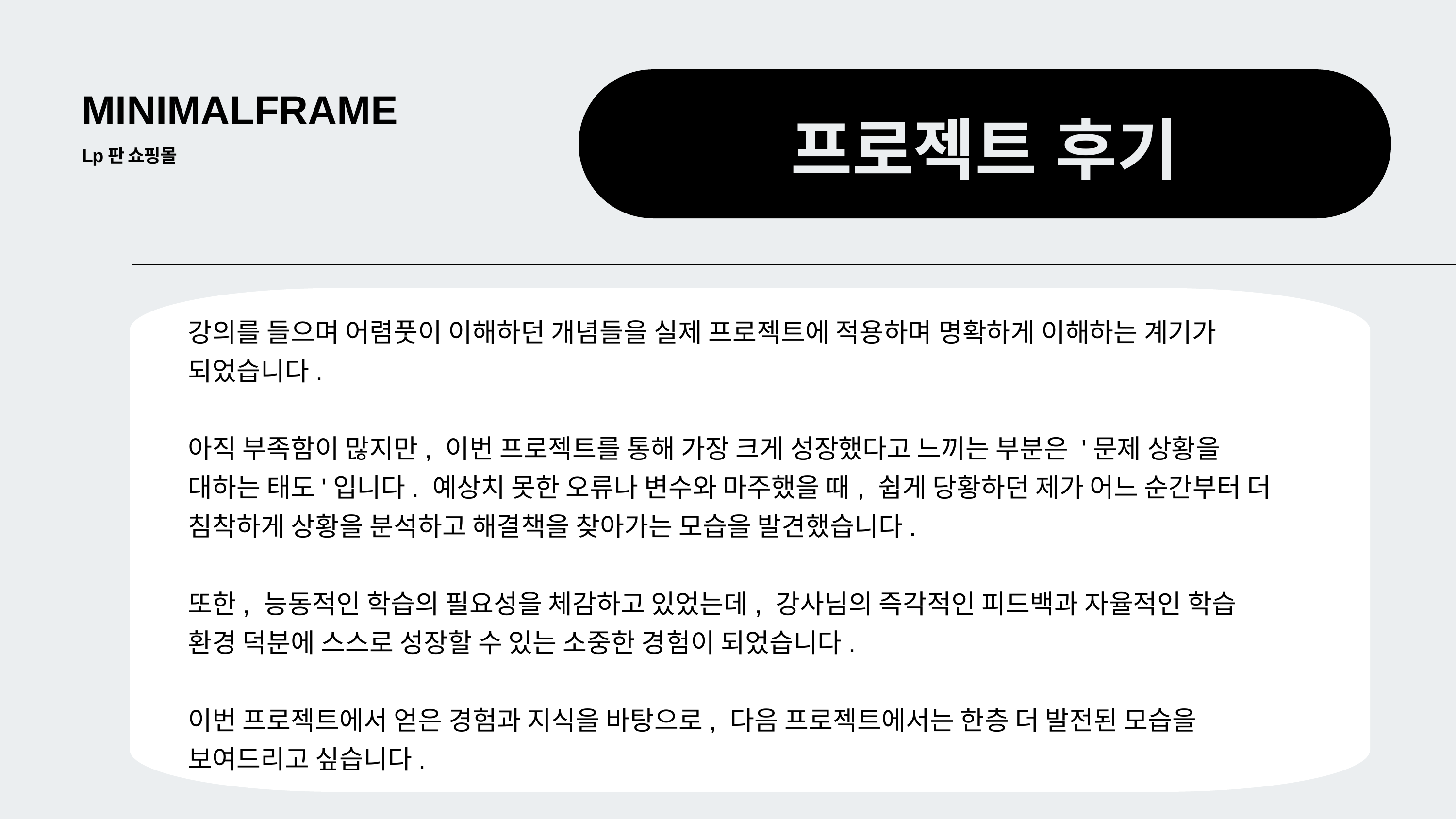

MINIMALFRAME
프로젝트 후기
Lp판 쇼핑몰

강의를 들으며 어렴풋이 이해하던 개념들을 실제 프로젝트에 적용하며 명확하게 이해하는 계기가 되었습니다.

아직 부족함이 많지만, 이번 프로젝트를 통해 가장 크게 성장했다고 느끼는 부분은 '문제 상황을 대하는 태도'입니다. 예상치 못한 오류나 변수와 마주했을 때, 쉽게 당황하던 제가 어느 순간부터 더 침착하게 상황을 분석하고 해결책을 찾아가는 모습을 발견했습니다.

또한, 능동적인 학습의 필요성을 체감하고 있었는데, 강사님의 즉각적인 피드백과 자율적인 학습 환경 덕분에 스스로 성장할 수 있는 소중한 경험이 되었습니다.

이번 프로젝트에서 얻은 경험과 지식을 바탕으로, 다음 프로젝트에서는 한층 더 발전된 모습을 보여드리고 싶습니다.